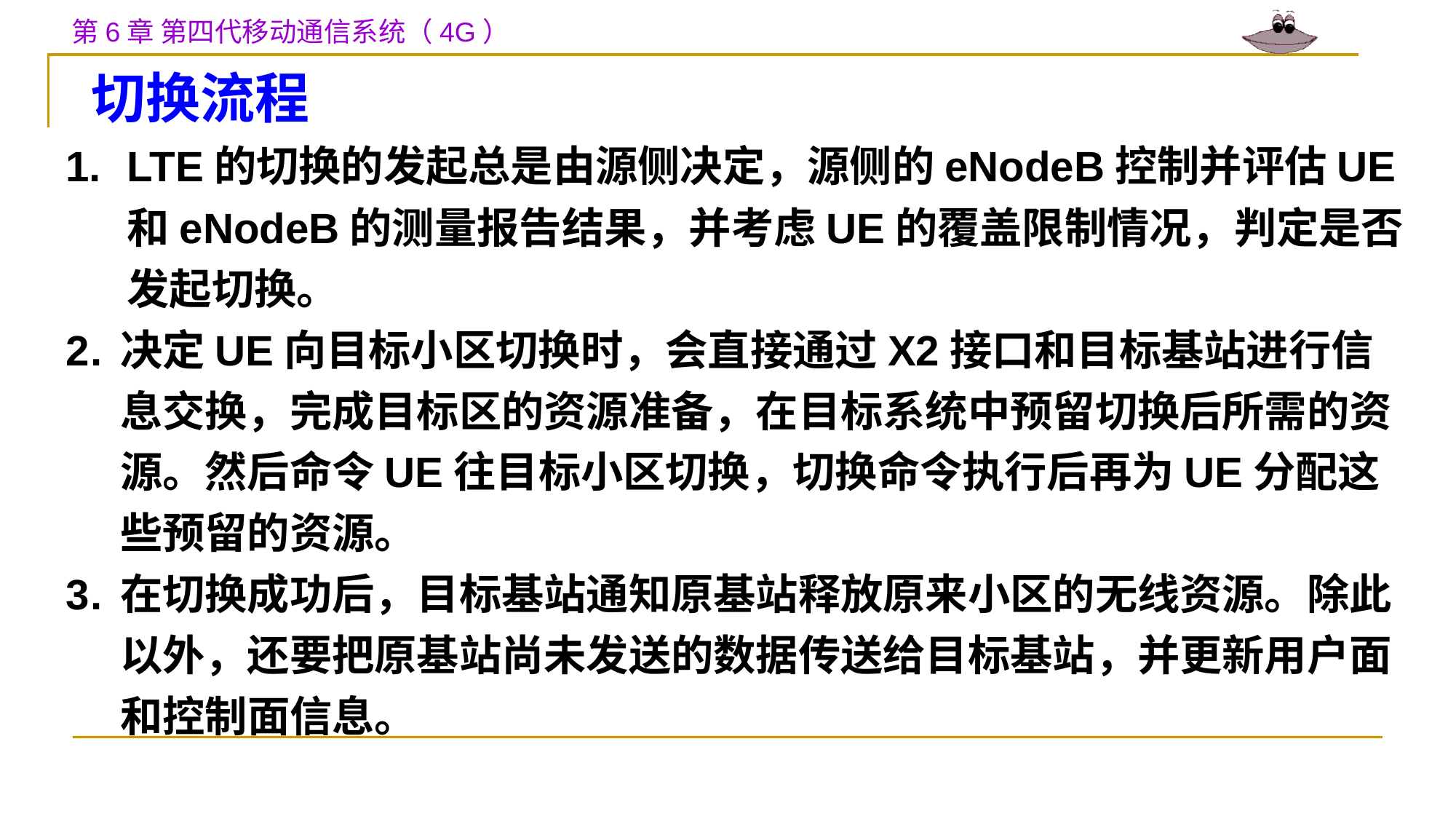

切换流程
LTE的切换的发起总是由源侧决定，源侧的eNodeB控制并评估UE和eNodeB的测量报告结果，并考虑UE的覆盖限制情况，判定是否发起切换。
决定UE向目标小区切换时，会直接通过X2接口和目标基站进行信息交换，完成目标区的资源准备，在目标系统中预留切换后所需的资源。然后命令UE往目标小区切换，切换命令执行后再为UE分配这些预留的资源。
在切换成功后，目标基站通知原基站释放原来小区的无线资源。除此以外，还要把原基站尚未发送的数据传送给目标基站，并更新用户面和控制面信息。